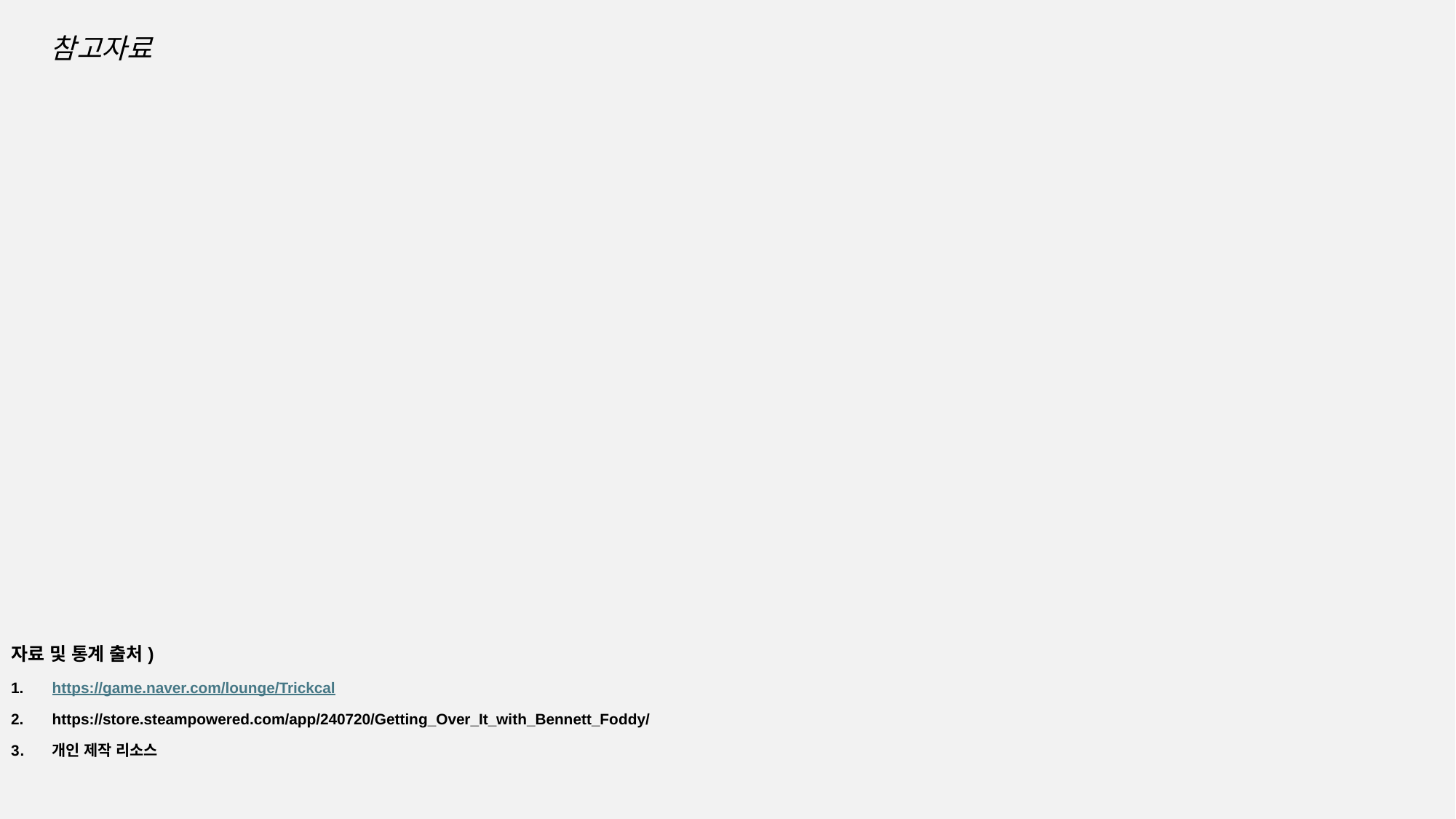

참고자료
자료 및 통계 출처)
https://game.naver.com/lounge/Trickcal
https://store.steampowered.com/app/240720/Getting_Over_It_with_Bennett_Foddy/
개인 제작 리소스